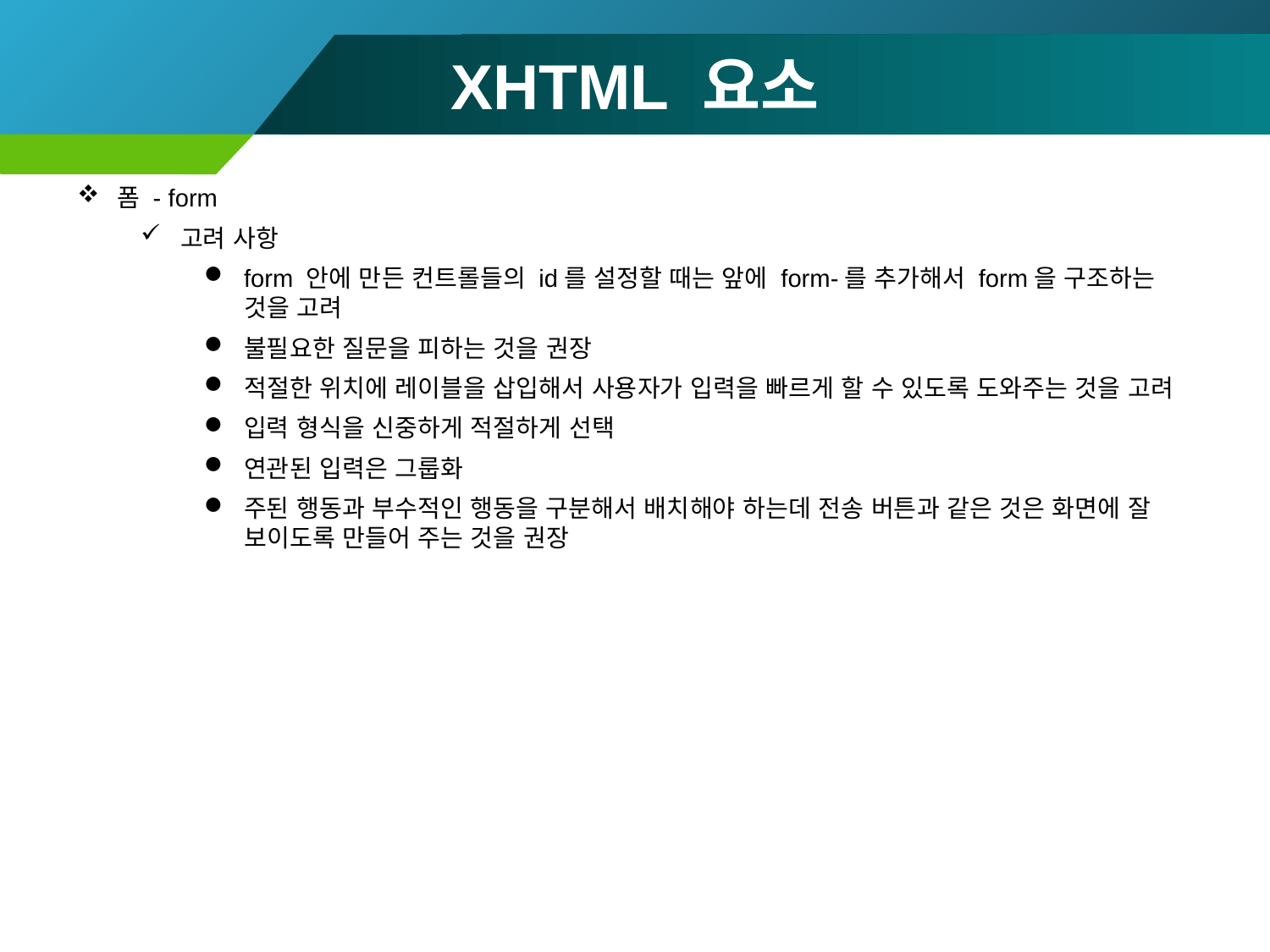

# XHTML 요소
폼 - form
고려 사항
form 안에 만든 컨트롤들의 id를 설정할 때는 앞에 form-를 추가해서 form을 구조하는 것을 고려
불필요한 질문을 피하는 것을 권장
적절한 위치에 레이블을 삽입해서 사용자가 입력을 빠르게 할 수 있도록 도와주는 것을 고려
입력 형식을 신중하게 적절하게 선택
연관된 입력은 그룹화
주된 행동과 부수적인 행동을 구분해서 배치해야 하는데 전송 버튼과 같은 것은 화면에 잘 보이도록 만들어 주는 것을 권장
128